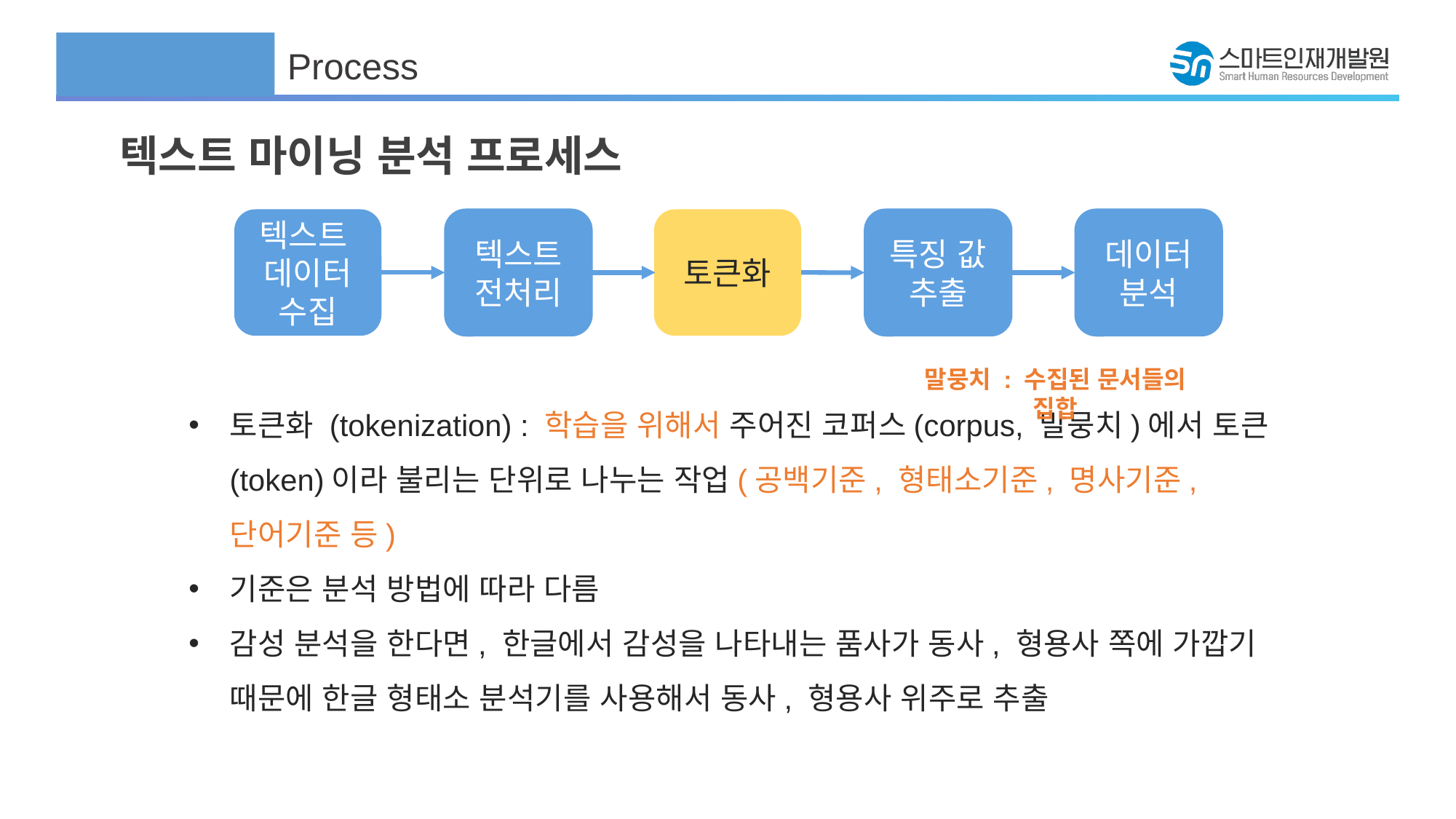

Process
텍스트 마이닝 분석 프로세스
텍스트
데이터
수집
텍스트
전처리
토큰화
특징 값 추출
데이터
분석
말뭉치 : 수집된 문서들의 집합
토큰화 (tokenization) : 학습을 위해서 주어진 코퍼스(corpus, 말뭉치)에서 토큰(token)이라 불리는 단위로 나누는 작업(공백기준, 형태소기준, 명사기준, 단어기준 등)
기준은 분석 방법에 따라 다름
감성 분석을 한다면, 한글에서 감성을 나타내는 품사가 동사, 형용사 쪽에 가깝기 때문에 한글 형태소 분석기를 사용해서 동사, 형용사 위주로 추출